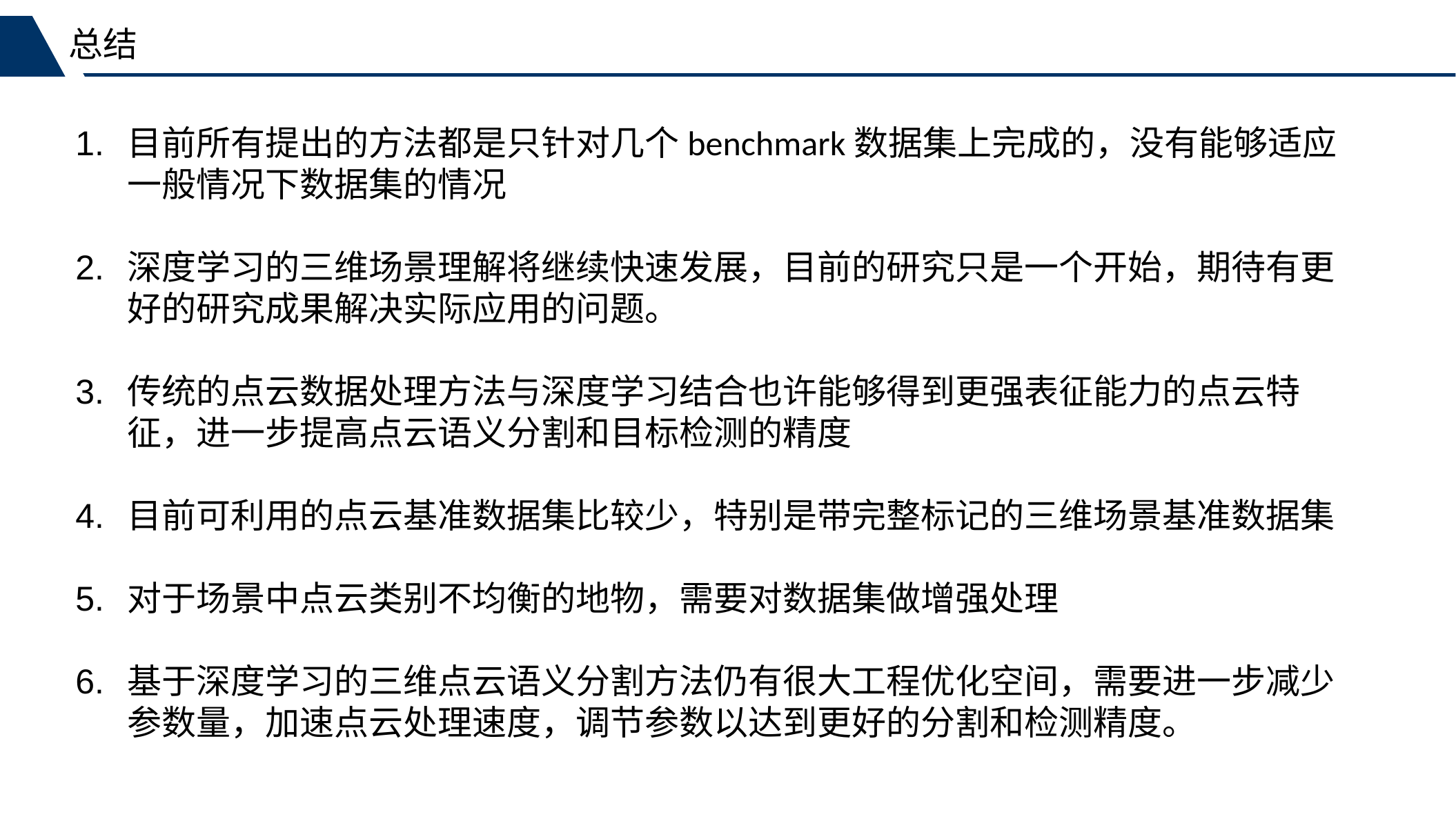

总结

目前所有提出的方法都是只针对几个benchmark数据集上完成的，没有能够适应一般情况下数据集的情况

深度学习的三维场景理解将继续快速发展，目前的研究只是一个开始，期待有更好的研究成果解决实际应用的问题。

传统的点云数据处理方法与深度学习结合也许能够得到更强表征能力的点云特征，进一步提高点云语义分割和目标检测的精度

目前可利用的点云基准数据集比较少，特别是带完整标记的三维场景基准数据集

对于场景中点云类别不均衡的地物，需要对数据集做增强处理

基于深度学习的三维点云语义分割方法仍有很大工程优化空间，需要进一步减少参数量，加速点云处理速度，调节参数以达到更好的分割和检测精度。